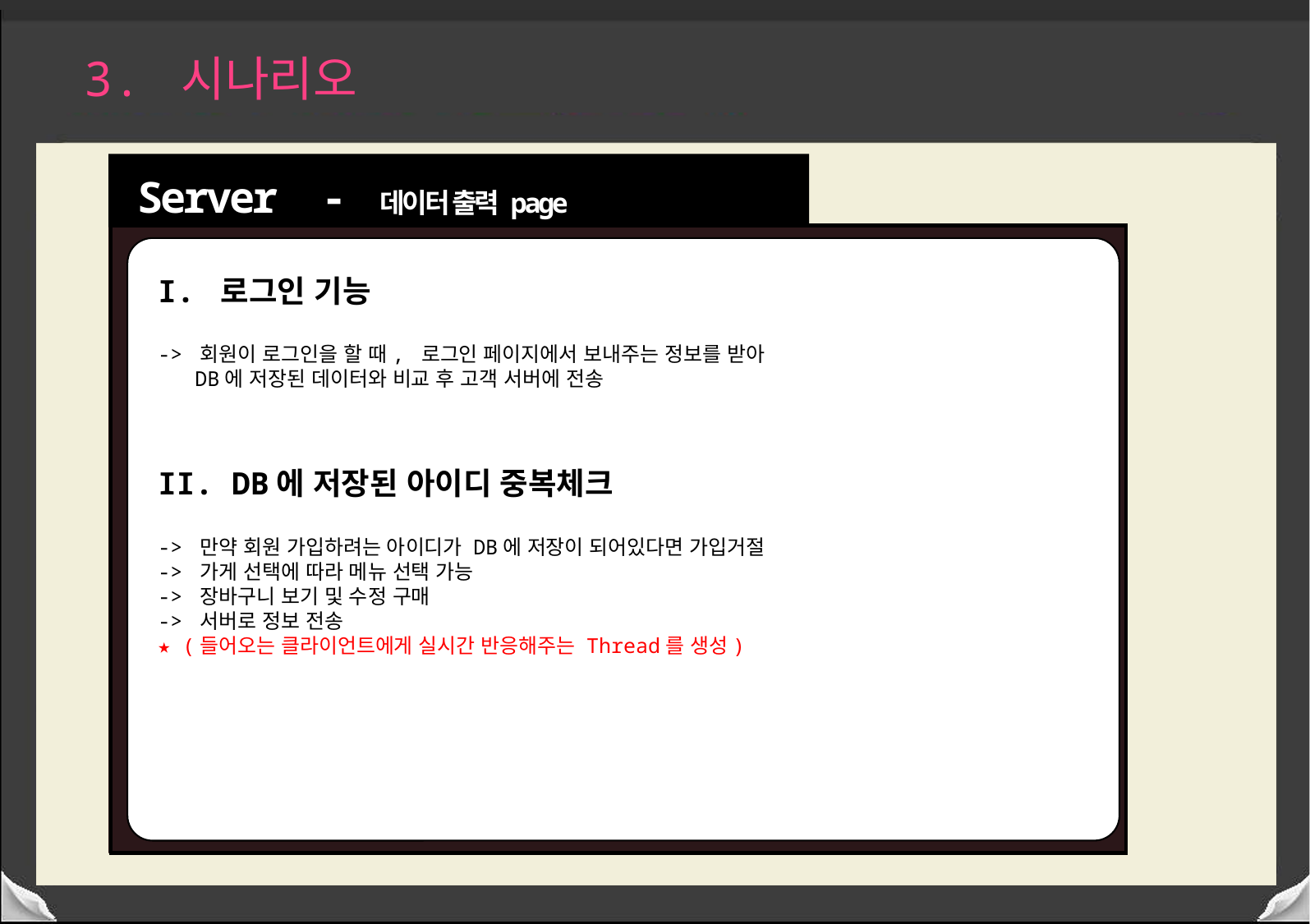

3. 시나리오
Server  - 데이터 출력 page

I. 로그인 기능

-> 회원이 로그인을 할 때, 로그인 페이지에서 보내주는 정보를 받아
   DB에 저장된 데이터와 비교 후 고객 서버에 전송

II. DB에 저장된 아이디 중복체크

-> 만약 회원 가입하려는 아이디가 DB에 저장이 되어있다면 가입거절
-> 가게 선택에 따라 메뉴 선택 가능
-> 장바구니 보기 및 수정 구매
-> 서버로 정보 전송
★ (들어오는 클라이언트에게 실시간 반응해주는 Thread를 생성)